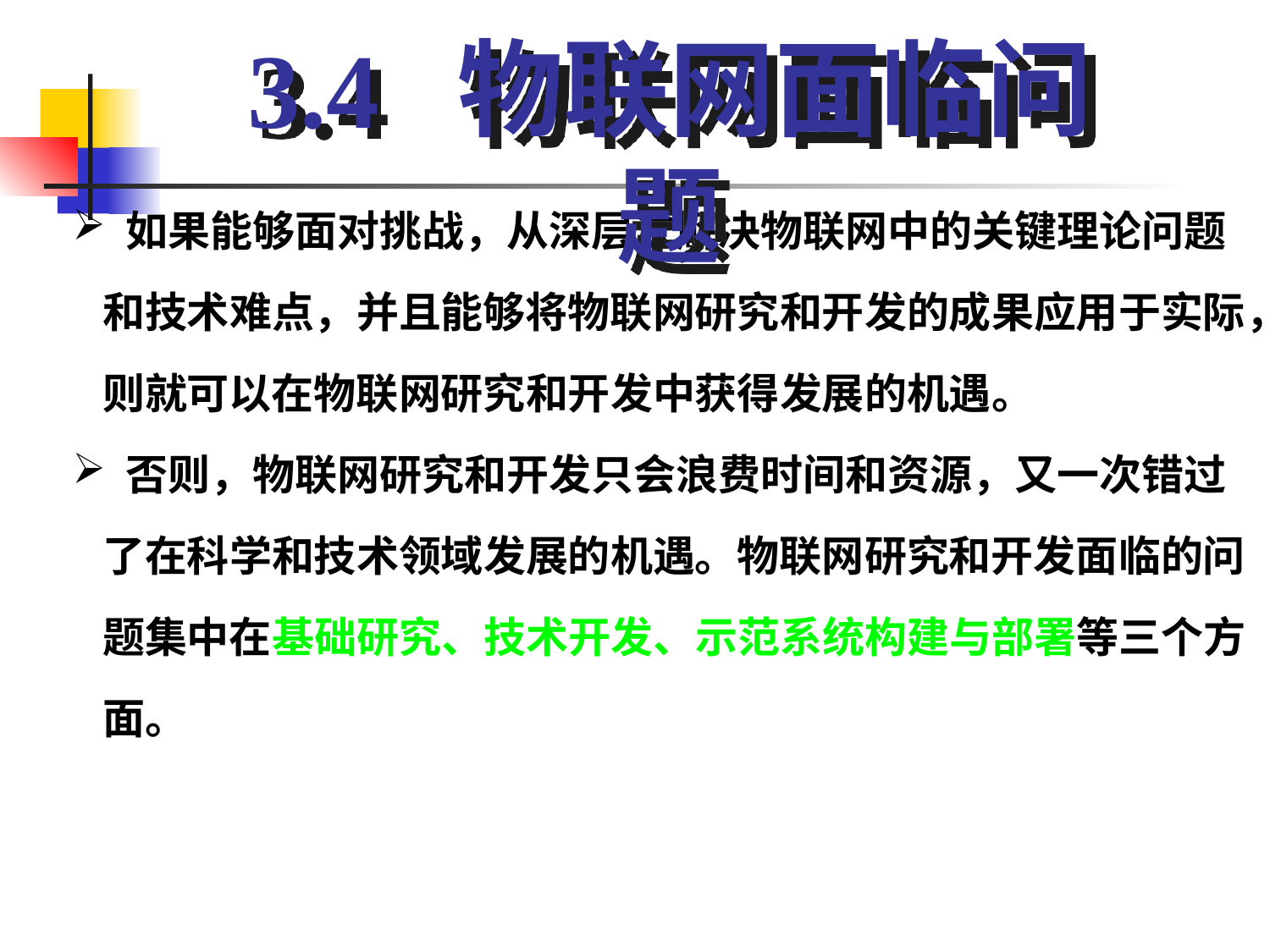

3.4  物联网面临问题
 如果能够面对挑战，从深层次解决物联网中的关键理论问题和技术难点，并且能够将物联网研究和开发的成果应用于实际，则就可以在物联网研究和开发中获得发展的机遇。
 否则，物联网研究和开发只会浪费时间和资源，又一次错过了在科学和技术领域发展的机遇。物联网研究和开发面临的问题集中在基础研究、技术开发、示范系统构建与部署等三个方面。